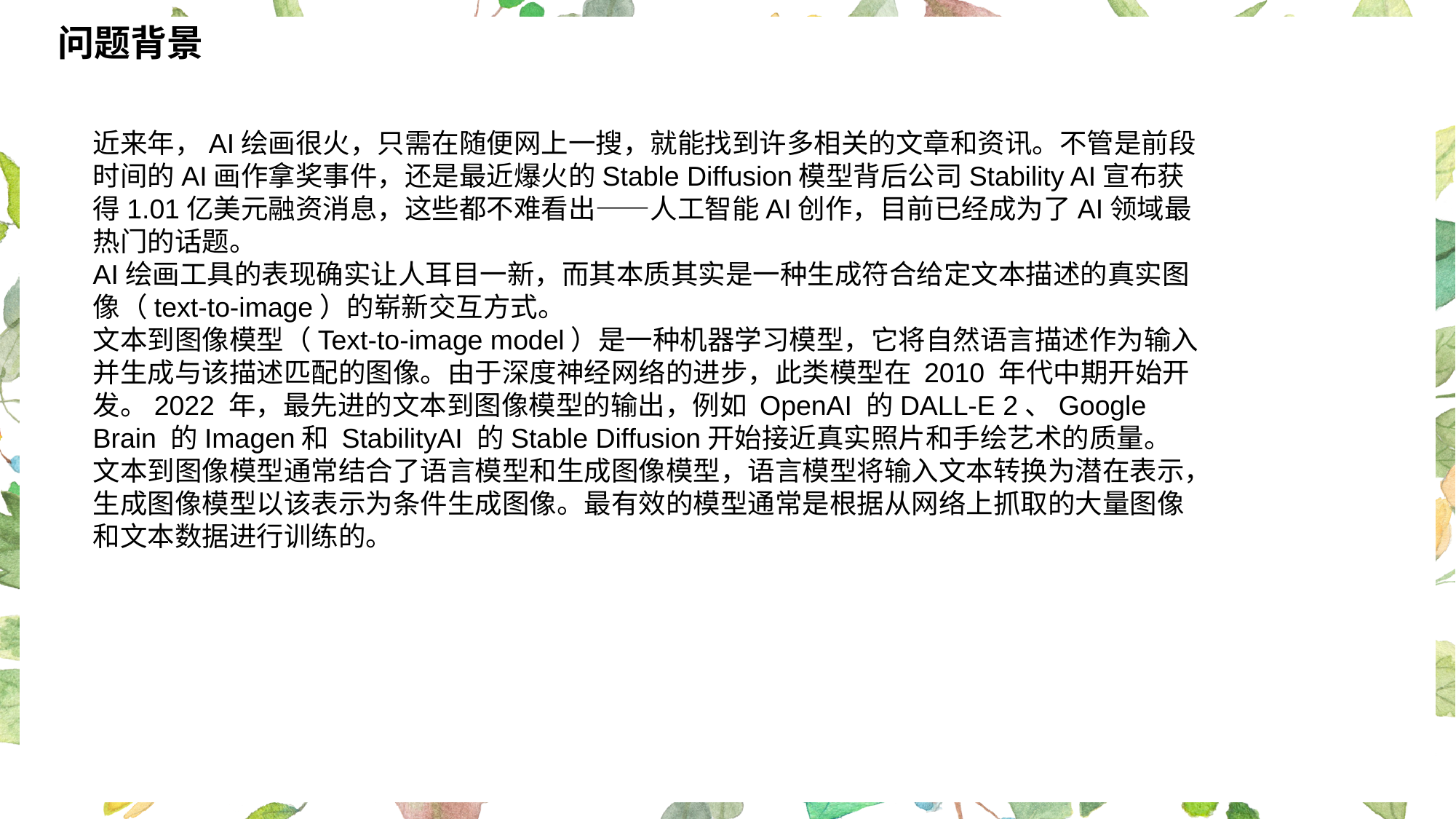

问题背景
近来年，AI绘画很火，只需在随便网上一搜，就能找到许多相关的文章和资讯。不管是前段时间的AI画作拿奖事件，还是最近爆火的Stable Diffusion模型背后公司Stability AI宣布获得1.01亿美元融资消息，这些都不难看出——人工智能AI创作，目前已经成为了AI领域最热门的话题。
AI绘画工具的表现确实让人耳目一新，而其本质其实是一种生成符合给定文本描述的真实图像（text-to-image）的崭新交互方式。
文本到图像模型（Text-to-image model）是一种机器学习模型，它将自然语言描述作为输入并生成与该描述匹配的图像。由于深度神经网络的进步，此类模型在 2010 年代中期开始开发。2022 年，最先进的文本到图像模型的输出，例如 OpenAI 的DALL-E 2、Google Brain 的Imagen和 StabilityAI 的Stable Diffusion开始接近真实照片和手绘艺术的质量。
文本到图像模型通常结合了语言模型和生成图像模型，语言模型将输入文本转换为潜在表示，生成图像模型以该表示为条件生成图像。最有效的模型通常是根据从网络上抓取的大量图像和文本数据进行训练的。